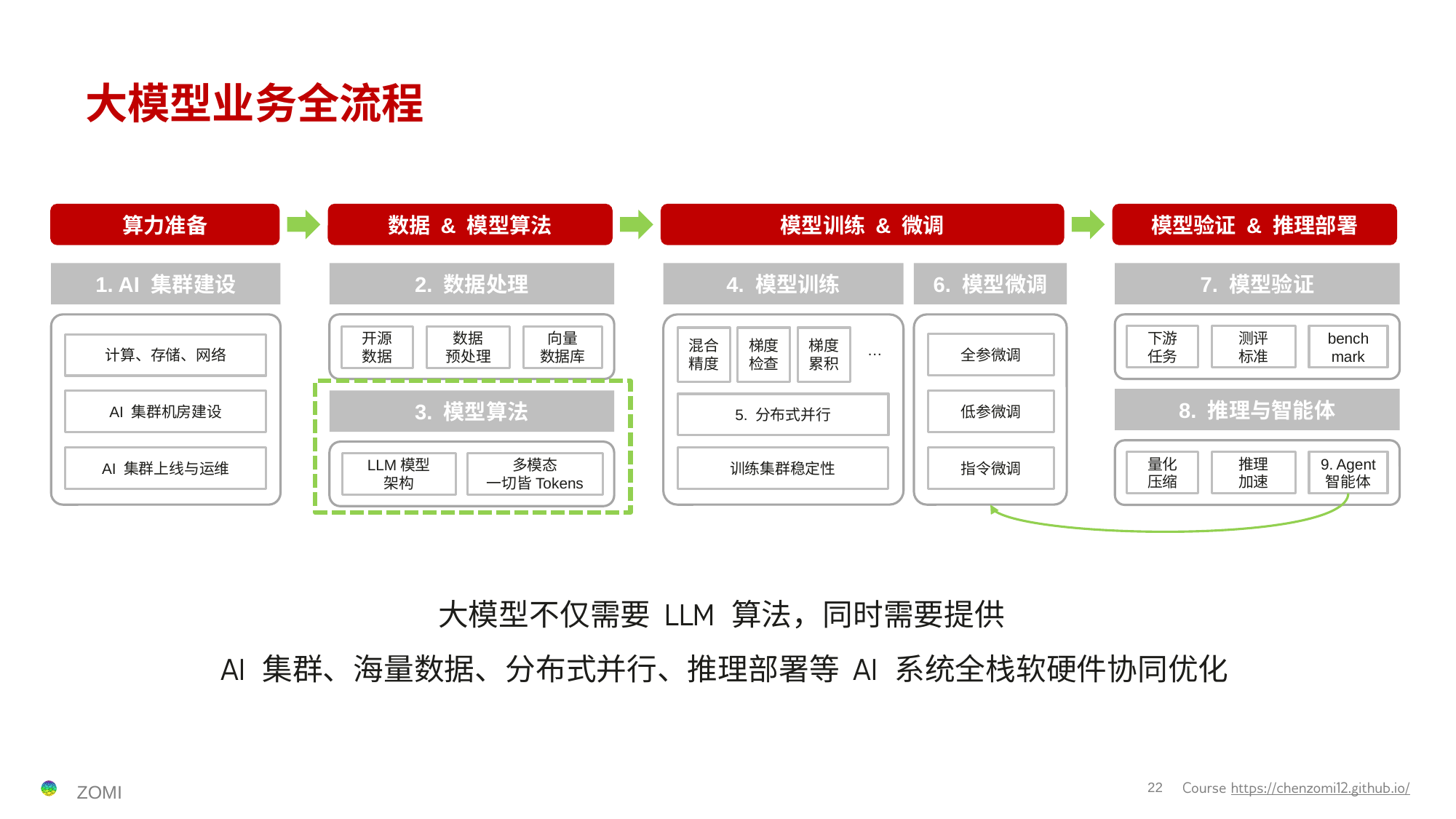

# 大模型业务全流程
算力准备
数据 & 模型算法
模型训练 & 微调
模型验证 & 推理部署

1. AI 集群建设
2. 数据处理
4. 模型训练
6. 模型微调
7. 模型验证

下游
任务
测评
标准
bench
mark
开源
数据
数据
预处理
向量
数据库
混合精度
梯度检查
梯度累积
全参微调
计算、存储、网络
…

8. 推理与智能体
3. 模型算法
低参微调
AI 集群机房建设
5. 分布式并行

指令微调
AI 集群上线与运维
训练集群稳定性
量化
压缩
推理
加速
9. Agent
智能体
LLM模型
架构
多模态
一切皆Tokens
大模型不仅需要 LLM 算法，同时需要提供
AI 集群、海量数据、分布式并行、推理部署等 AI 系统全栈软硬件协同优化